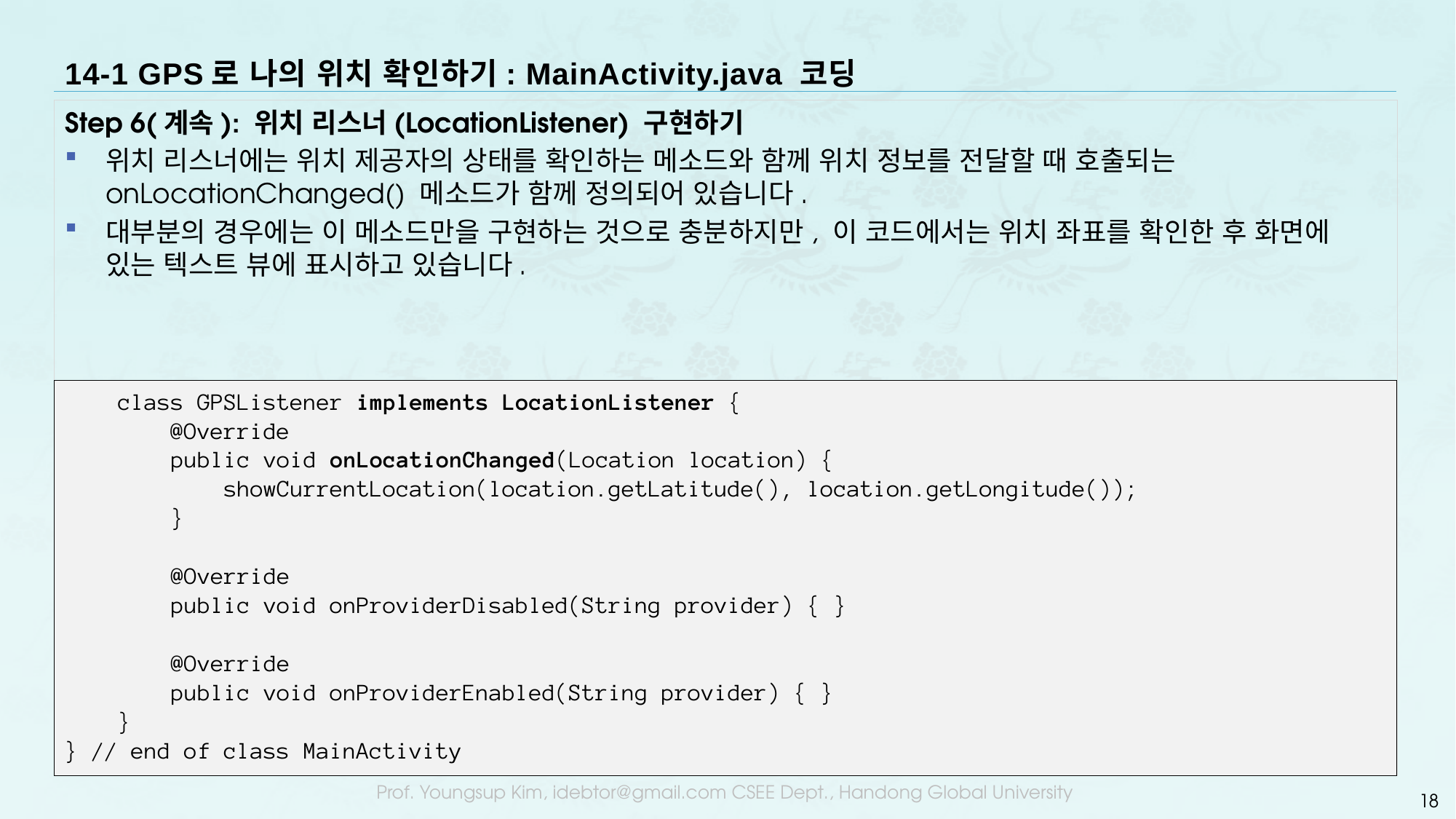

# 14-1 GPS로 나의 위치 확인하기: MainActivity.java 코딩
Step 6(계속): 위치 리스너(LocationListener) 구현하기
위치 리스너에는 위치 제공자의 상태를 확인하는 메소드와 함께 위치 정보를 전달할 때 호출되는 onLocationChanged() 메소드가 함께 정의되어 있습니다.
대부분의 경우에는 이 메소드만을 구현하는 것으로 충분하지만, 이 코드에서는 위치 좌표를 확인한 후 화면에 있는 텍스트 뷰에 표시하고 있습니다.

    class GPSListener implements LocationListener {
        @Override
        public void onLocationChanged(Location location) {
            showCurrentLocation(location.getLatitude(), location.getLongitude());
        }
        @Override
        public void onProviderDisabled(String provider) { }

        @Override
        public void onProviderEnabled(String provider) { }
    }
} // end of class MainActivity
18